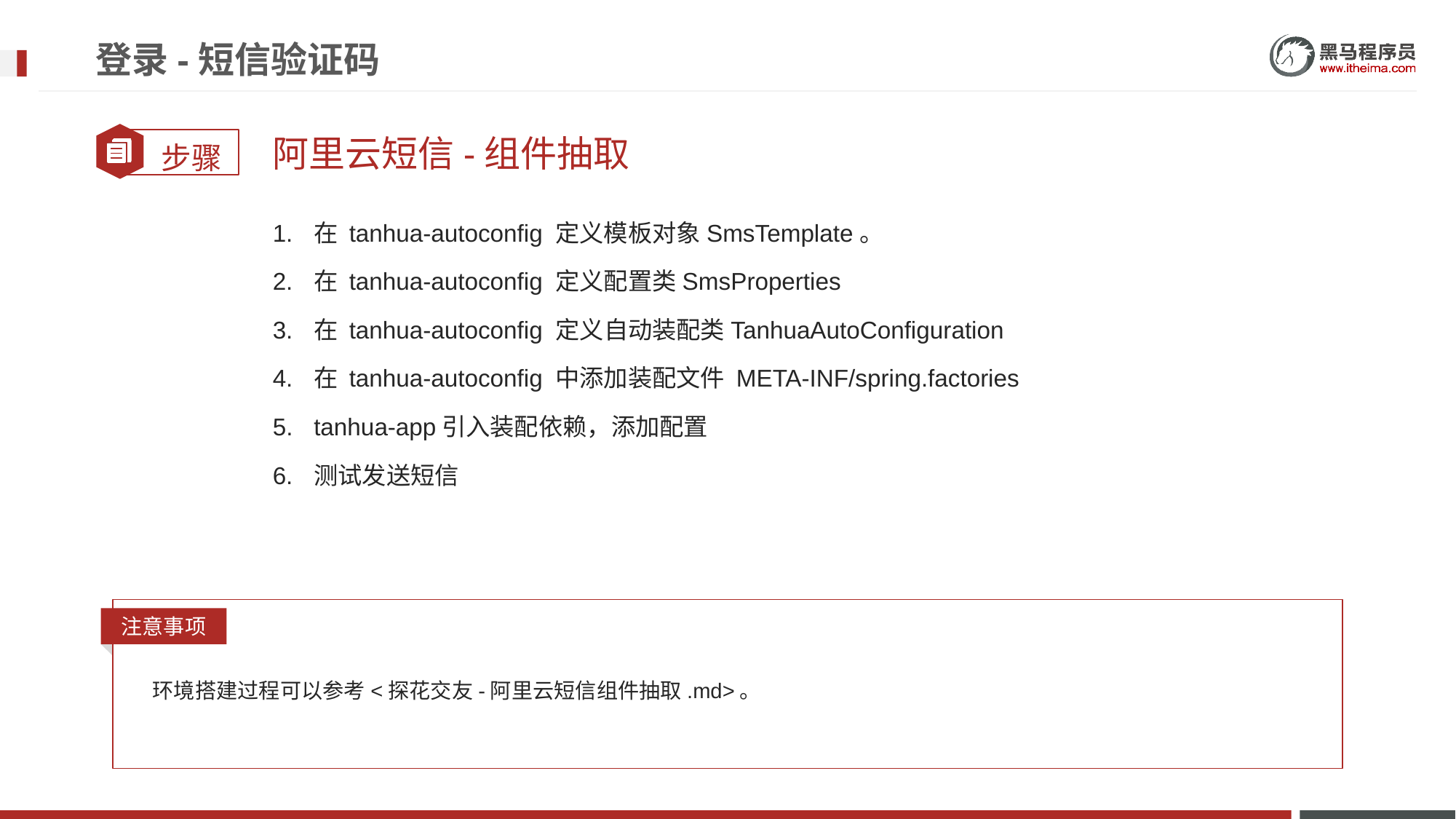

# 登录-短信验证码
阿里云短信-组件抽取
在 tanhua-autoconfig 定义模板对象SmsTemplate。
在 tanhua-autoconfig 定义配置类SmsProperties
在 tanhua-autoconfig 定义自动装配类TanhuaAutoConfiguration
在 tanhua-autoconfig 中添加装配文件 META-INF/spring.factories
tanhua-app引入装配依赖，添加配置
测试发送短信

注意事项

环境搭建过程可以参考<探花交友-阿里云短信组件抽取.md>。